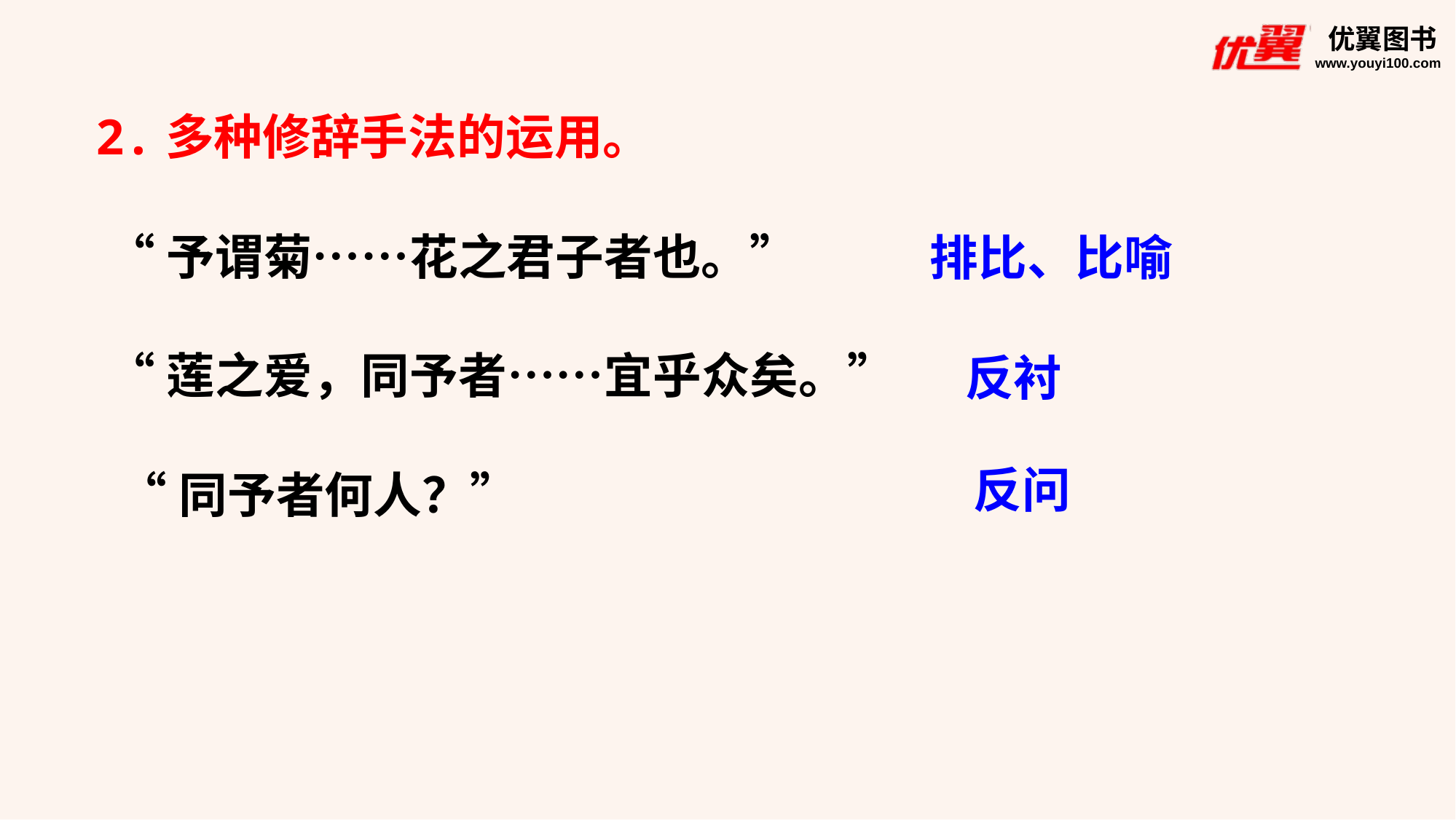

2.多种修辞手法的运用。
“予谓菊……花之君子者也。”
排比、比喻
“莲之爱，同予者……宜乎众矣。”
反衬
反问
“同予者何人？”